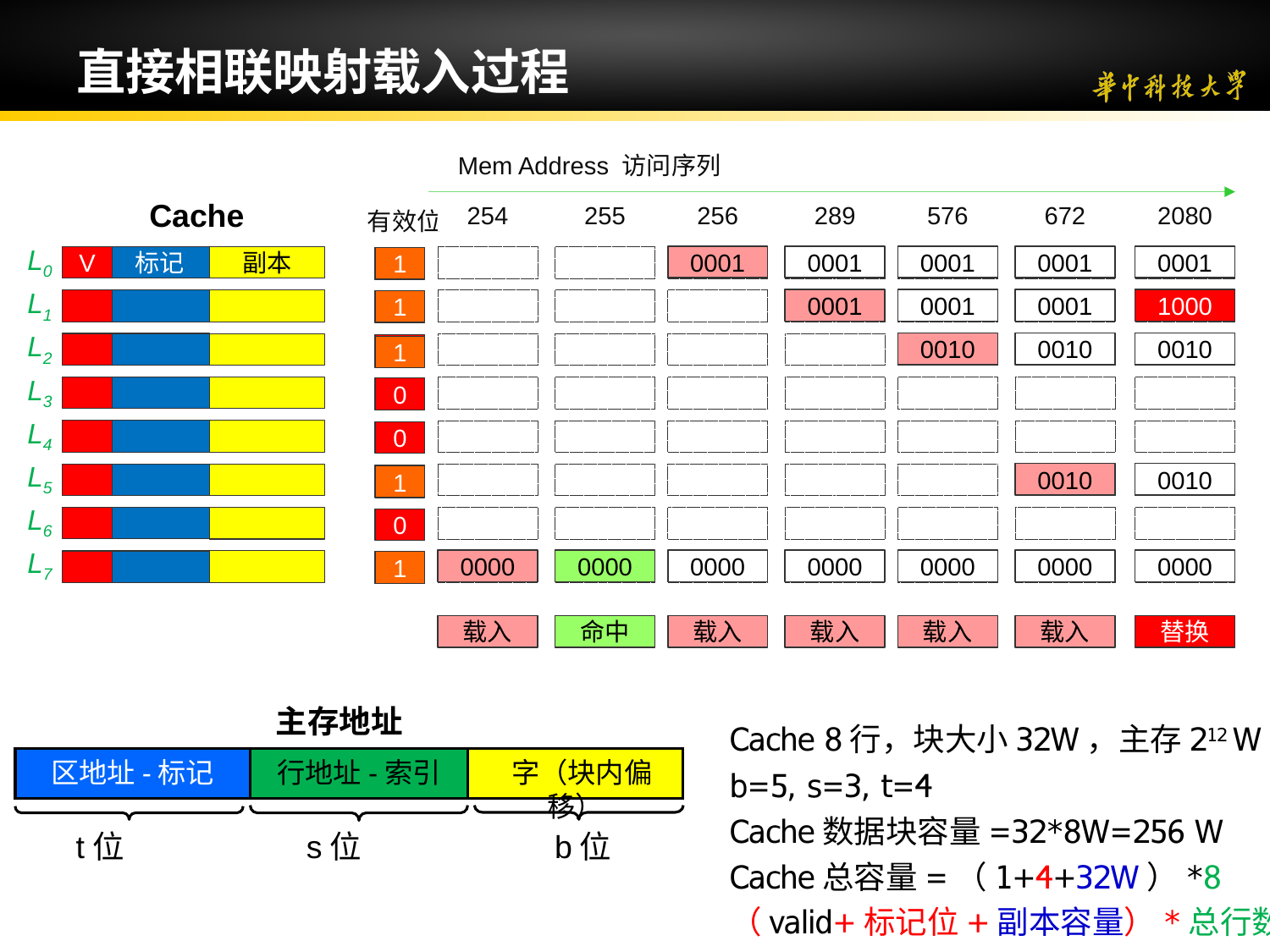

# 直接相联映射载入过程
Mem Address 访问序列

Cache
L0
副本

V
标记
L1

L2

L3

L4

L5

L6

L7

254
255
256
289
576
672
2080
有效位
0001
0001
0001
0001
0001

1
0
0001
0001
0001
1000

1
0
0010
0010
0010

0
1

0

0
0010
0010

0
1

0
0000
0000
0000
0000
0000
0000
0000

1
0
载入
命中
载入
载入
载入
载入
替换
主存地址

区地址-标记
行地址-索引
 字（块内偏移）
t位
s位
b位
Cache 8行，块大小32W，主存212 W
b=5, s=3, t=4
Cache数据块容量=32*8W=256 W
Cache总容量=（1+4+32W）*8
（valid+标记位+副本容量）*总行数